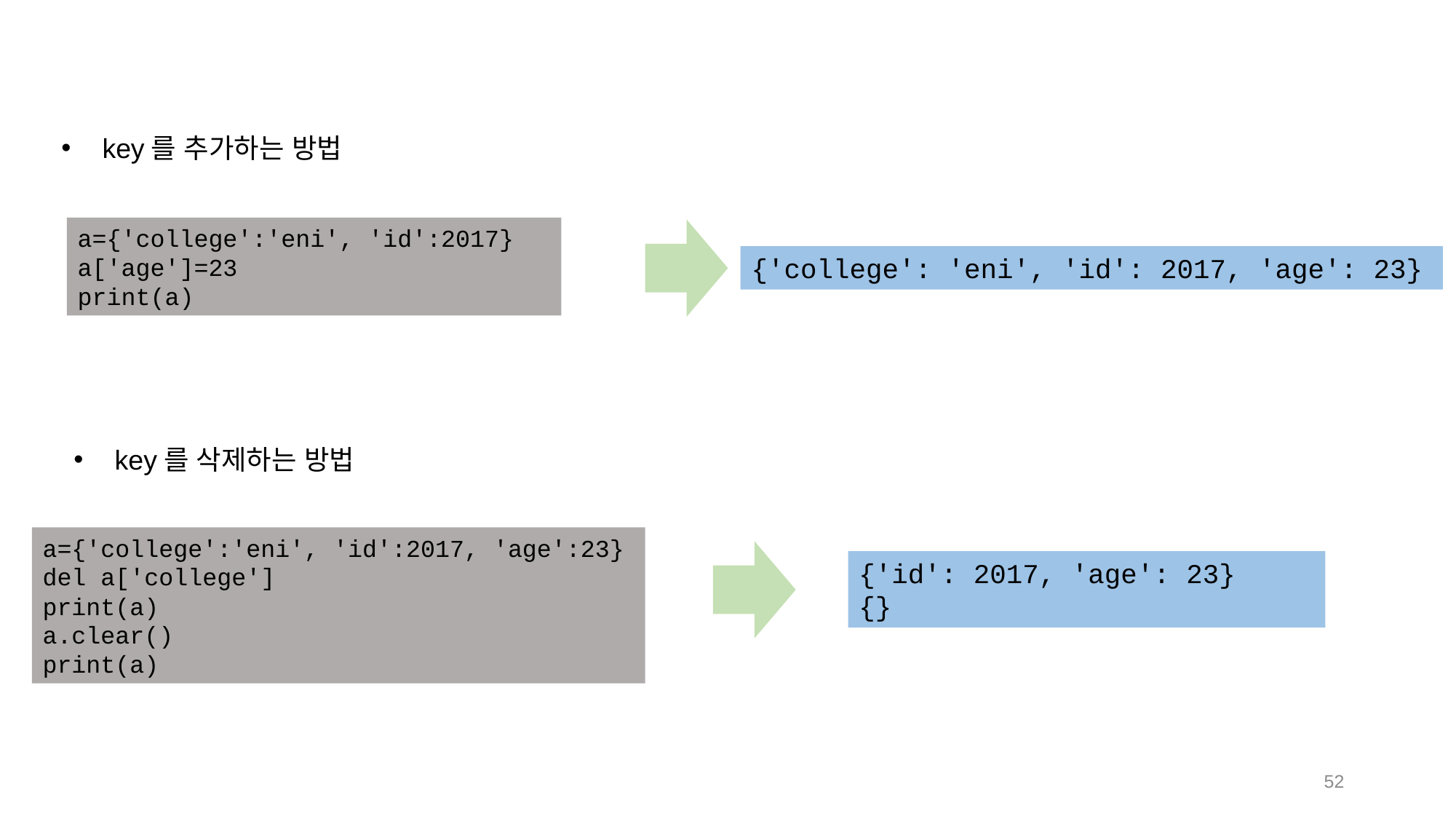

key를 추가하는 방법
a={'college':'eni', 'id':2017}
a['age']=23
print(a)

{'college': 'eni', 'id': 2017, 'age': 23}
key를 삭제하는 방법
a={'college':'eni', 'id':2017, 'age':23}
del a['college']
print(a)
a.clear()
print(a)

{'id': 2017, 'age': 23}
{}
52